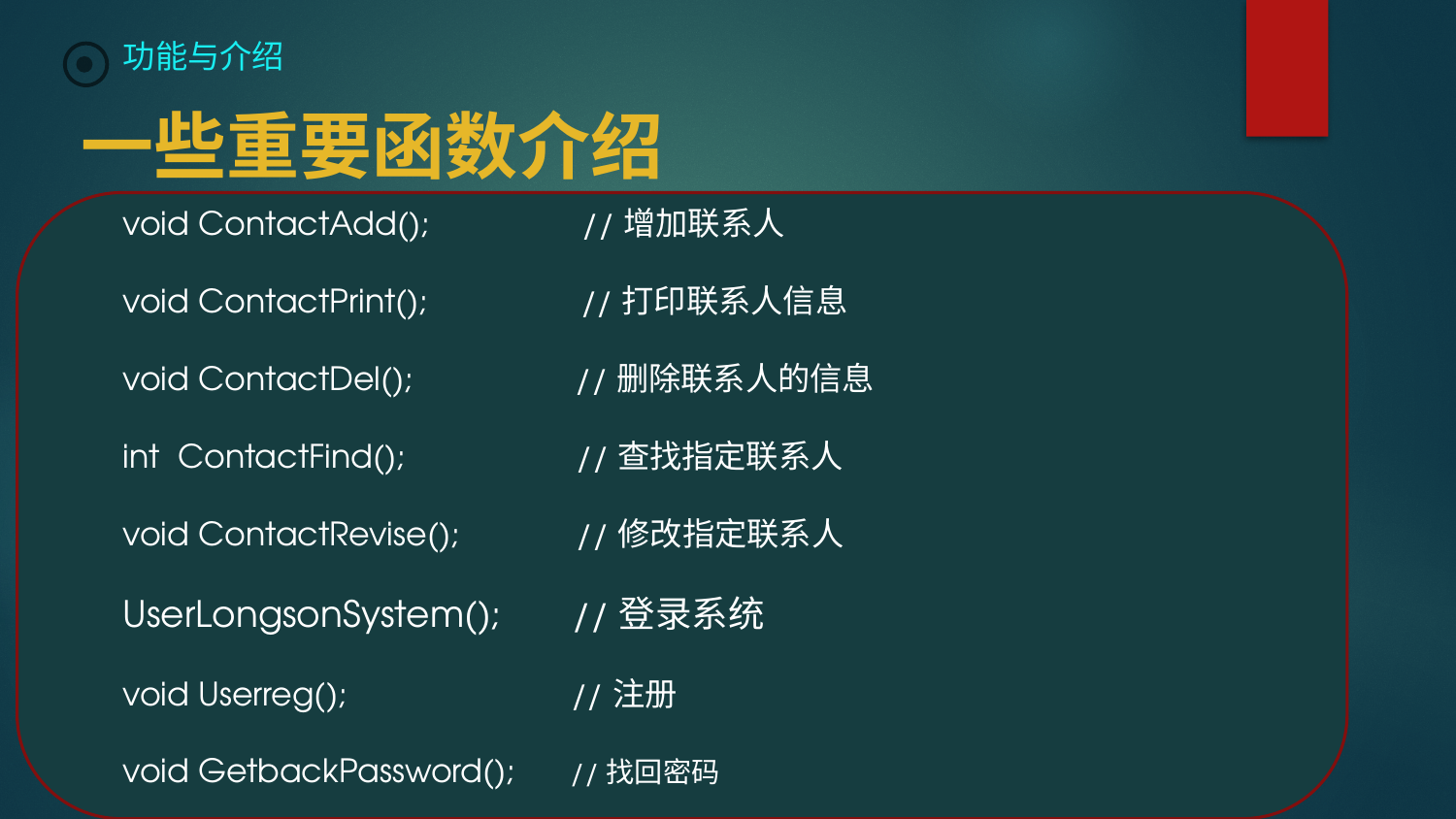

功能与介绍

一些重要函数介绍

void ContactAdd();                 //增加联系人

void ContactPrint();                 //打印联系人信息

void ContactDel();                  //删除联系人的信息

int  ContactFind();                   //查找指定联系人

void ContactRevise();             //修改指定联系人

UserLongsonSystem();       //登录系统

void Userreg();                         //注册

void GetbackPassword();       //找回密码